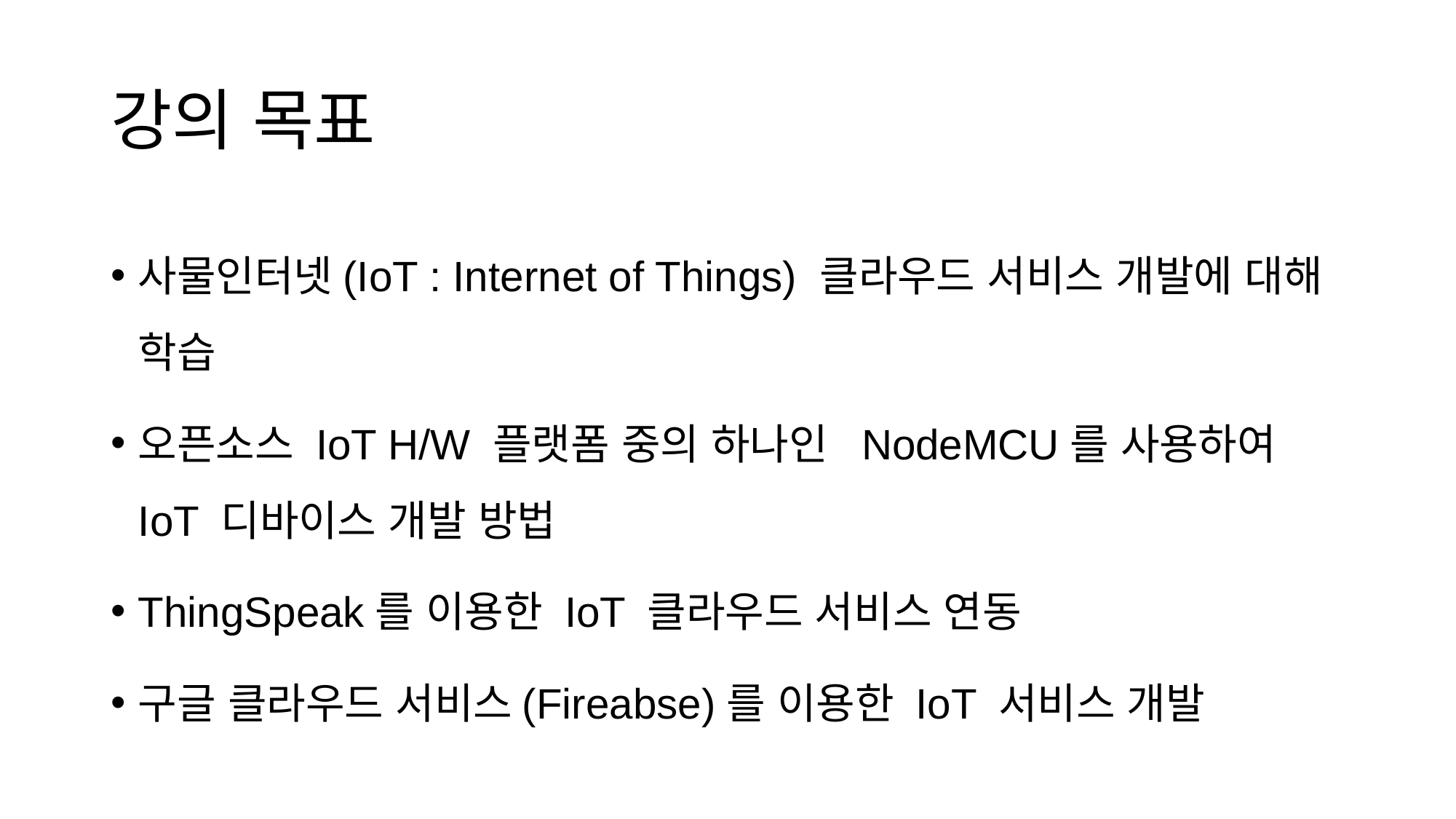

# 강의 목표
사물인터넷(IoT : Internet of Things) 클라우드 서비스 개발에 대해 학습
오픈소스 IoT H/W 플랫폼 중의 하나인  NodeMCU를 사용하여 IoT 디바이스 개발 방법
ThingSpeak를 이용한 IoT 클라우드 서비스 연동
구글 클라우드 서비스(Fireabse)를 이용한 IoT 서비스 개발